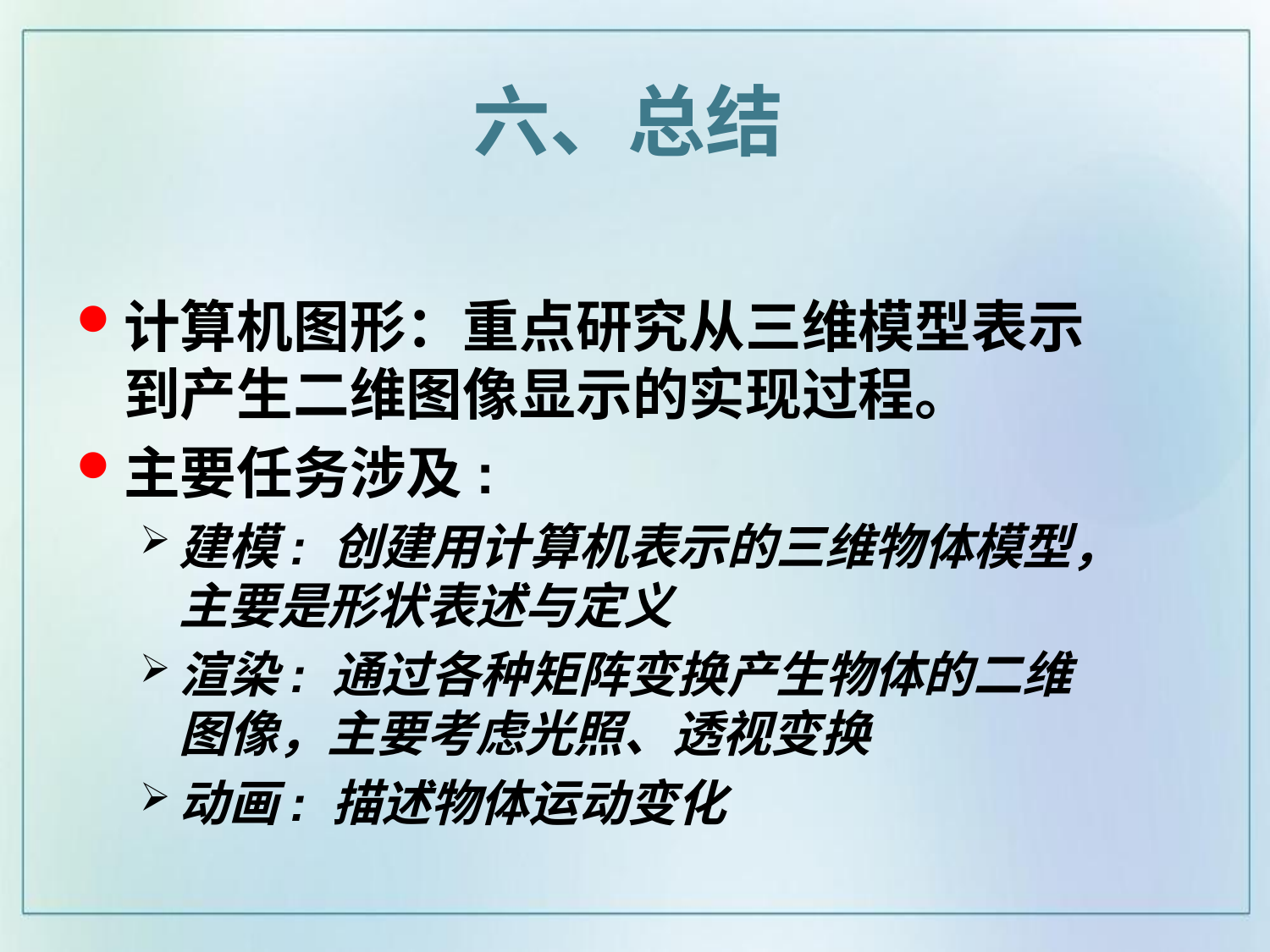

六、总结
计算机图形：重点研究从三维模型表示到产生二维图像显示的实现过程。
主要任务涉及:
建模: 创建用计算机表示的三维物体模型，主要是形状表述与定义
渲染: 通过各种矩阵变换产生物体的二维图像，主要考虑光照、透视变换
动画: 描述物体运动变化